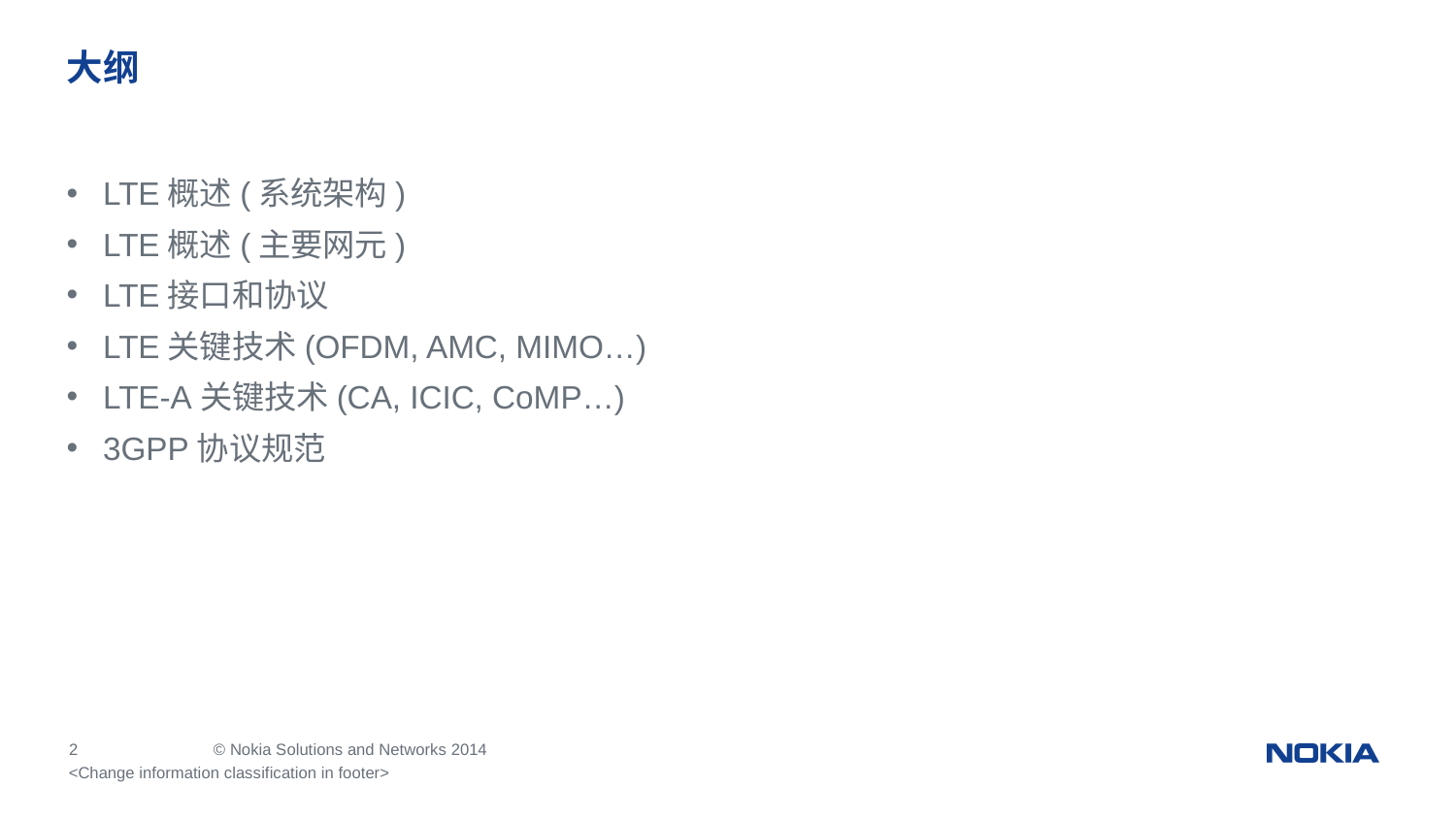

# 大纲

LTE概述(系统架构)
LTE概述(主要网元)
LTE接口和协议
LTE关键技术(OFDM, AMC, MIMO…)
LTE-A关键技术(CA, ICIC, CoMP…)
3GPP协议规范

<Change information classification in footer>